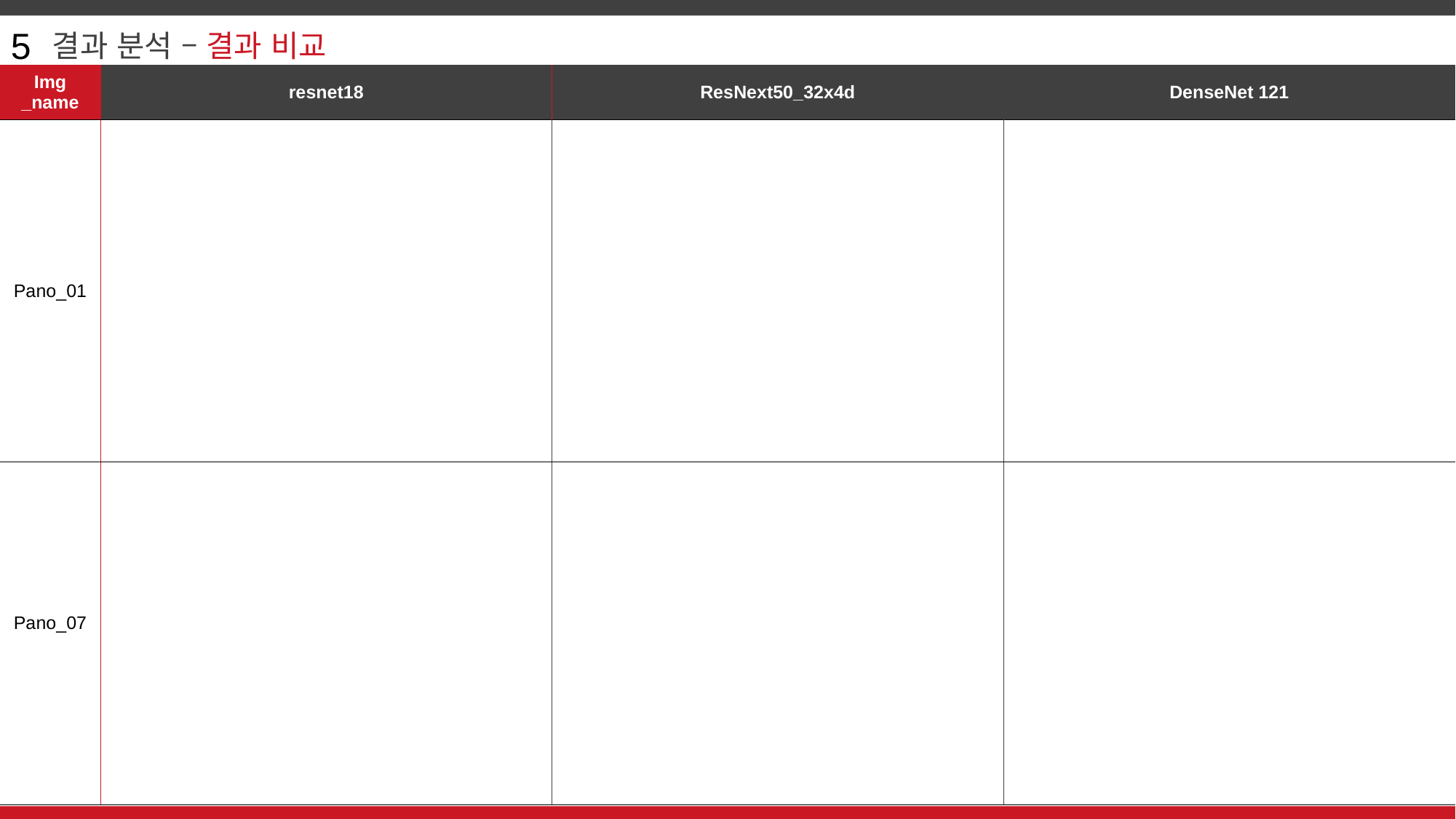

5
결과 분석 – 결과 비교
| Img \_name | resnet18 | ResNext50\_32x4d | DenseNet 121 |
| --- | --- | --- | --- |
| Pano\_01 |  |  |  |
| Pano\_07 |  |  |  |